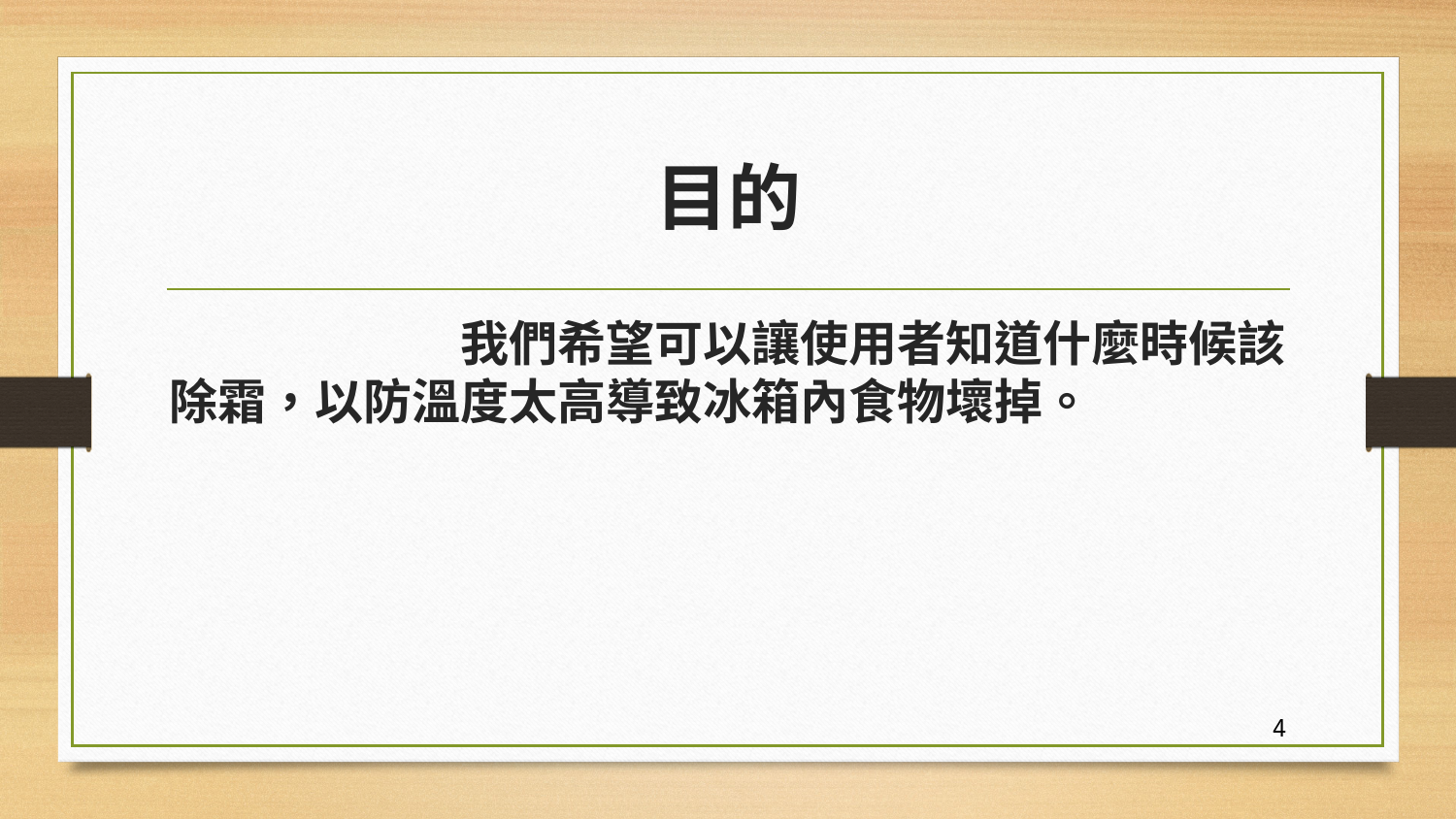

# 目的
		我們希望可以讓使用者知道什麼時候該除霜，以防溫度太高導致冰箱內食物壞掉。
4